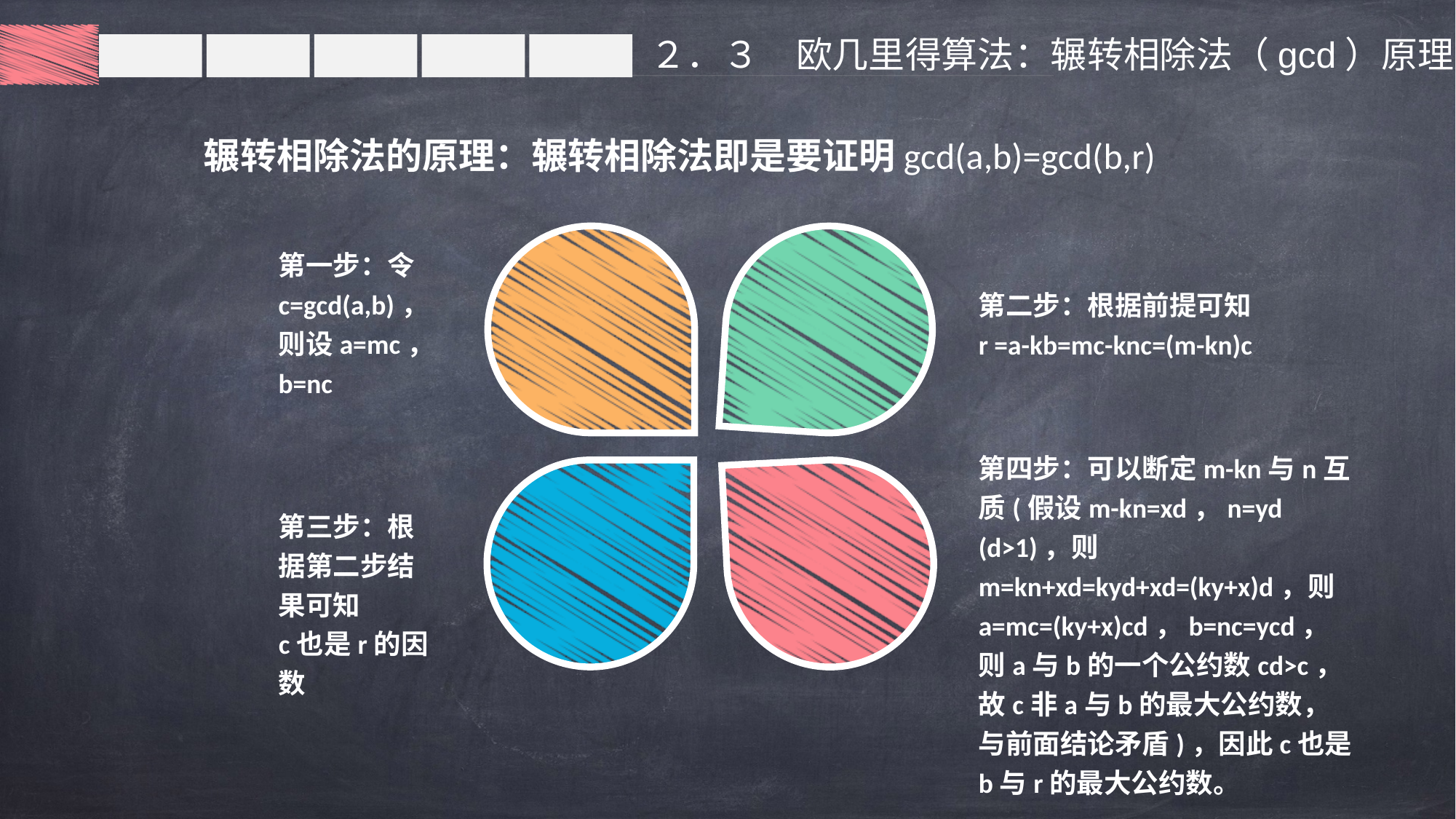

２．３　欧几里得算法：辗转相除法（gcd）原理

辗转相除法的原理：辗转相除法即是要证明gcd(a,b)=gcd(b,r)

第一步：令c=gcd(a,b)，则设a=mc，b=nc
第二步：根据前提可知
r =a-kb=mc-knc=(m-kn)c
第四步：可以断定m-kn与n互质(假设m-kn=xd，n=yd (d>1)，则m=kn+xd=kyd+xd=(ky+x)d，则a=mc=(ky+x)cd，b=nc=ycd，则a与b的一个公约数cd>c，故c非a与b的最大公约数，与前面结论矛盾)，因此c也是b与r的最大公约数。
第三步：根据第二步结果可知
c也是r的因数